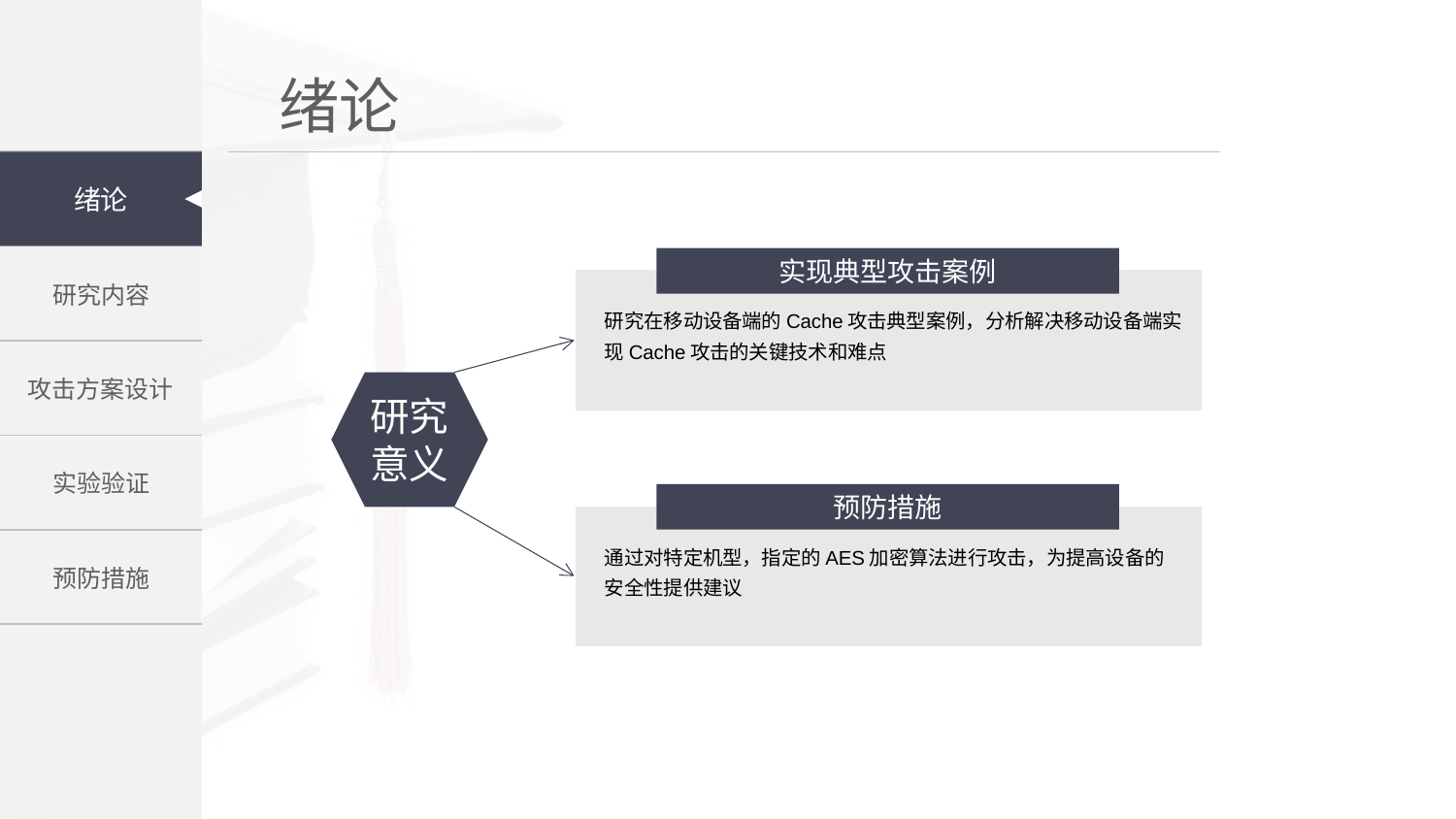

实现典型攻击案例

研究在移动设备端的Cache攻击典型案例，分析解决移动设备端实现Cache攻击的关键技术和难点
研究意义
预防措施

通过对特定机型，指定的AES加密算法进行攻击，为提高设备的安全性提供建议